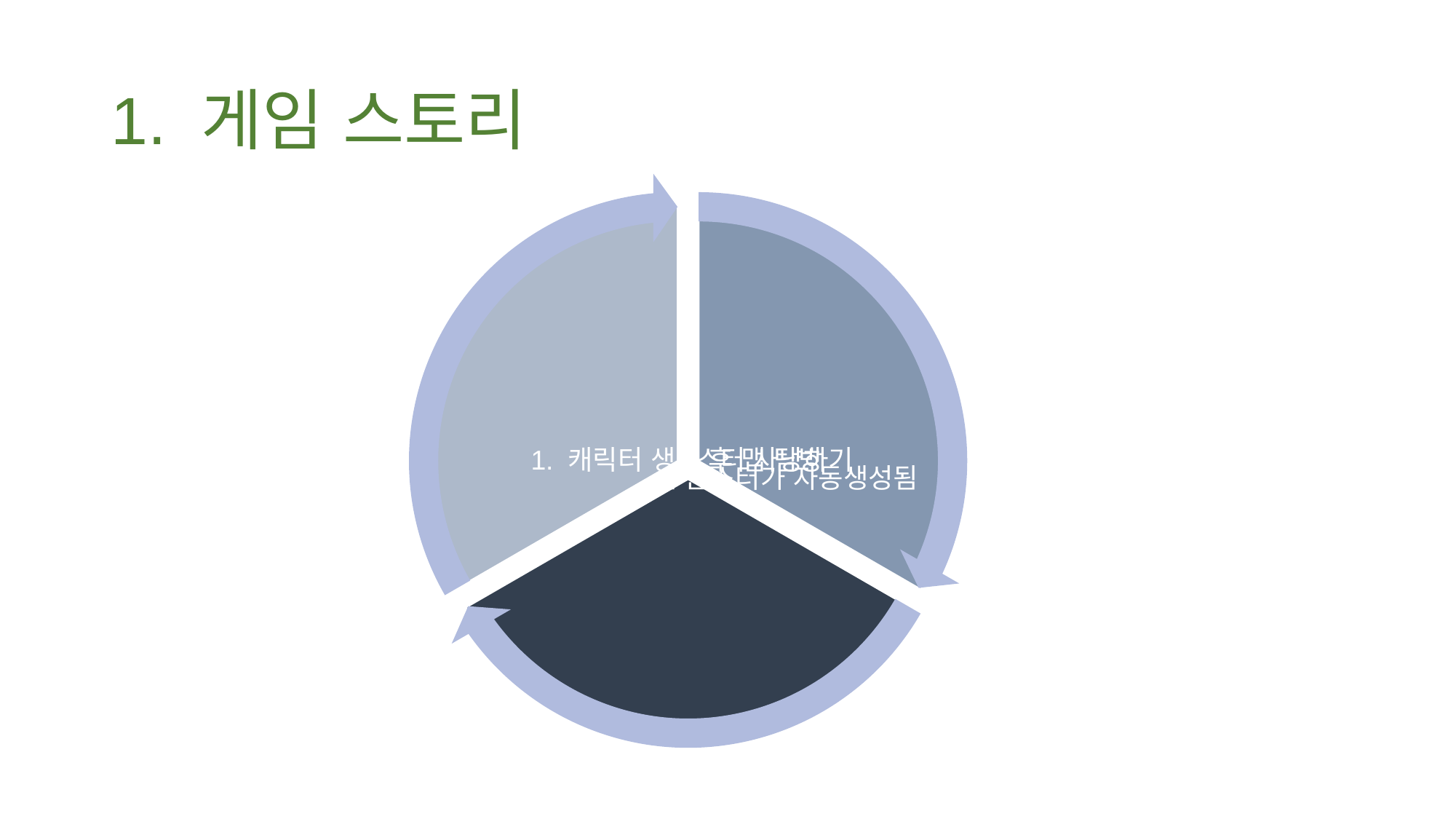

# 1. 게임 스토리
2. 맵 내의 몬스터 사냥하기
3. 몬스터가 죽으면 몬스터가 자동생성됨
1. 캐릭터 생성 후 맵 탐방